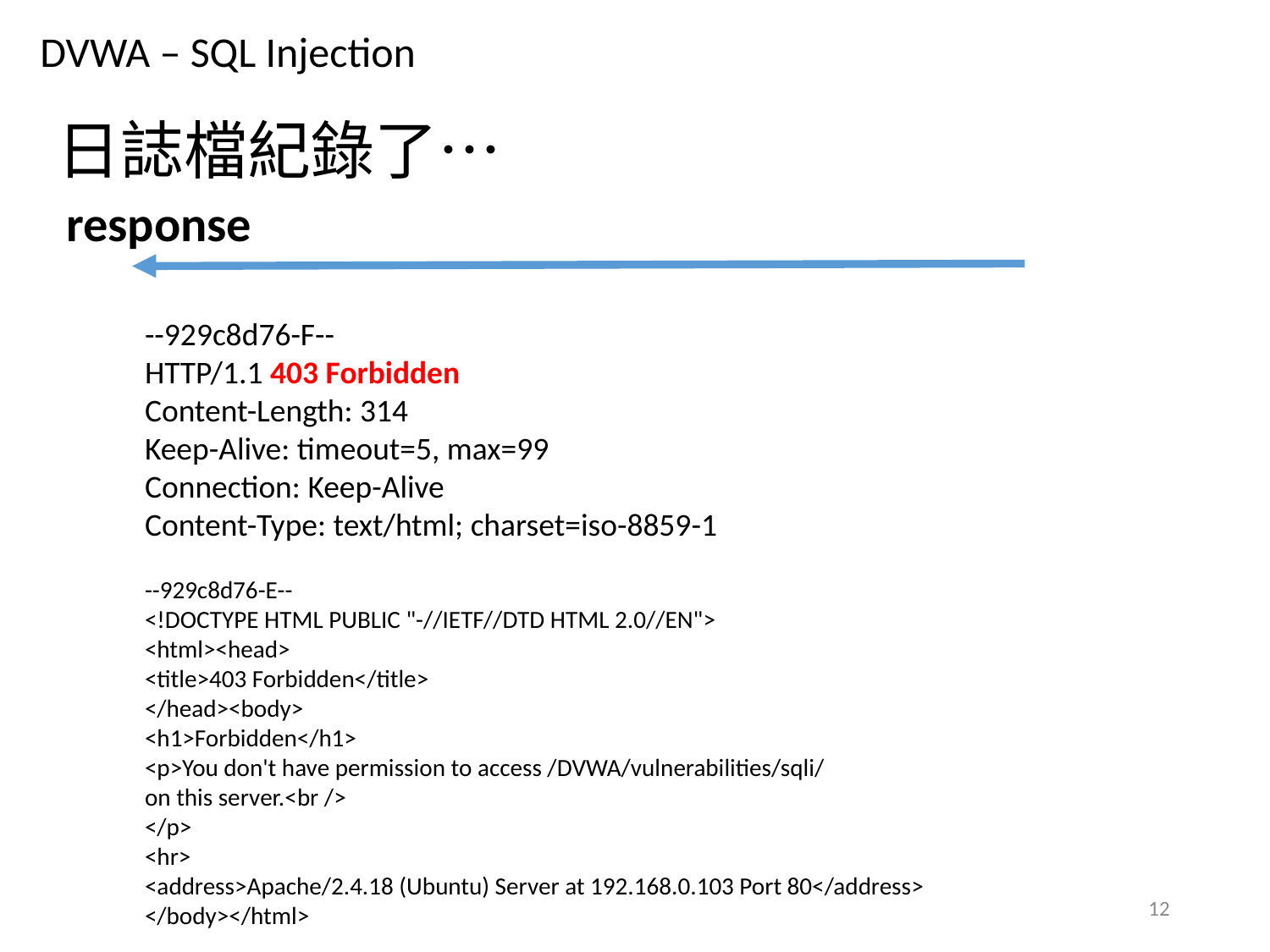

DVWA – SQL Injection
日誌檔紀錄了…
response
--929c8d76-F--
HTTP/1.1 403 Forbidden
Content-Length: 314
Keep-Alive: timeout=5, max=99
Connection: Keep-Alive
Content-Type: text/html; charset=iso-8859-1
--929c8d76-E--
<!DOCTYPE HTML PUBLIC "-//IETF//DTD HTML 2.0//EN">
<html><head>
<title>403 Forbidden</title>
</head><body>
<h1>Forbidden</h1>
<p>You don't have permission to access /DVWA/vulnerabilities/sqli/
on this server.<br />
</p>
<hr>
<address>Apache/2.4.18 (Ubuntu) Server at 192.168.0.103 Port 80</address>
</body></html>
12